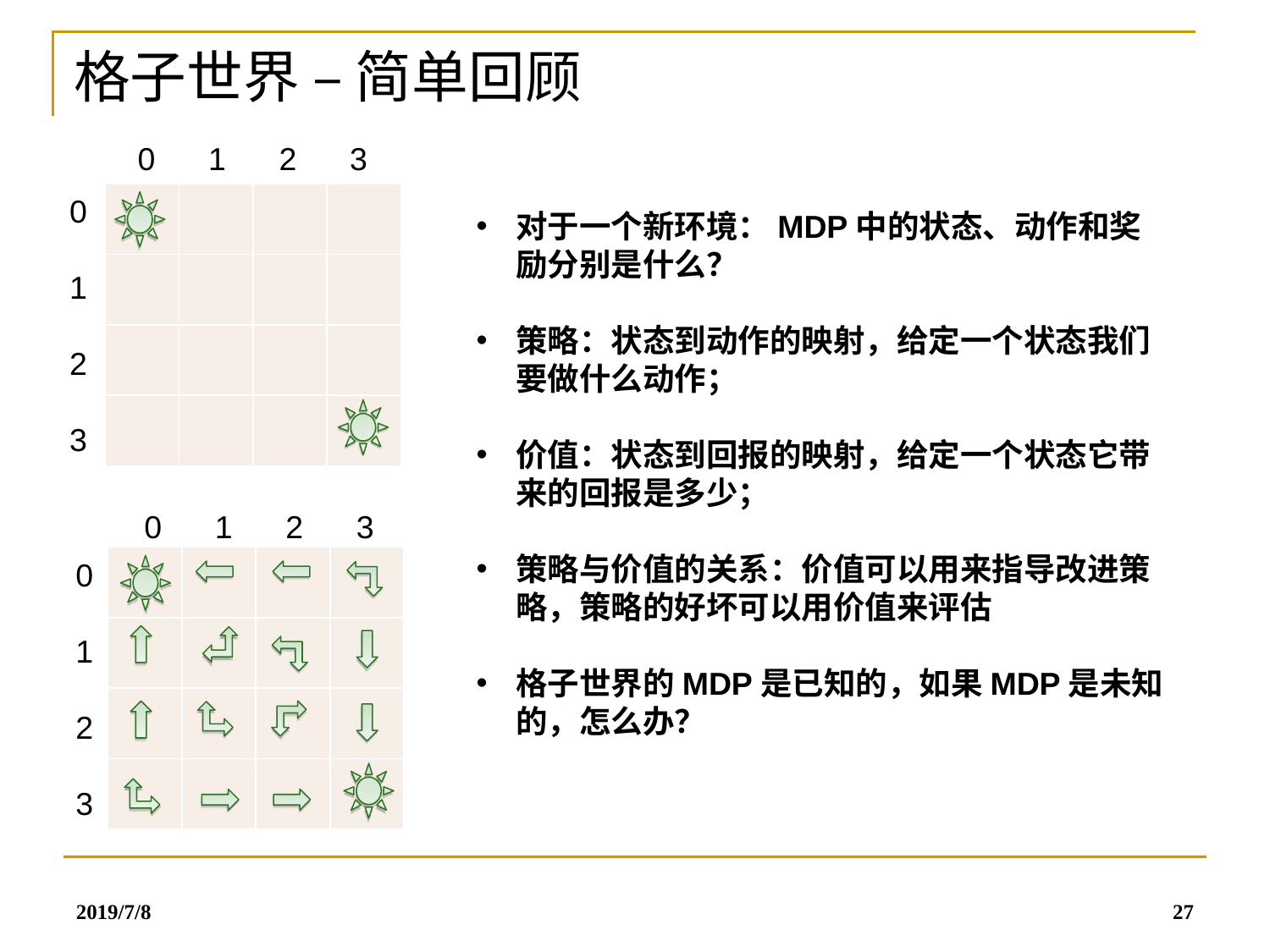

格子世界 – 简单回顾
   0      1      2      3
|  |  |  |  |
| --- | --- | --- | --- |
|  |  |  |  |
|  |  |  |  |
|  |  |  |  |
   0

   1

   2

   3

对于一个新环境：MDP中的状态、动作和奖励分别是什么？

策略：状态到动作的映射，给定一个状态我们要做什么动作；

价值：状态到回报的映射，给定一个状态它带来的回报是多少；

策略与价值的关系：价值可以用来指导改进策略，策略的好坏可以用价值来评估

格子世界的MDP是已知的，如果MDP是未知的，怎么办？

   0      1      2      3
|  |  |  |  |
| --- | --- | --- | --- |
|  |  |  |  |
|  |  |  |  |
|  |  |  |  |
   0

   1

   2

   3

2019/7/8
27